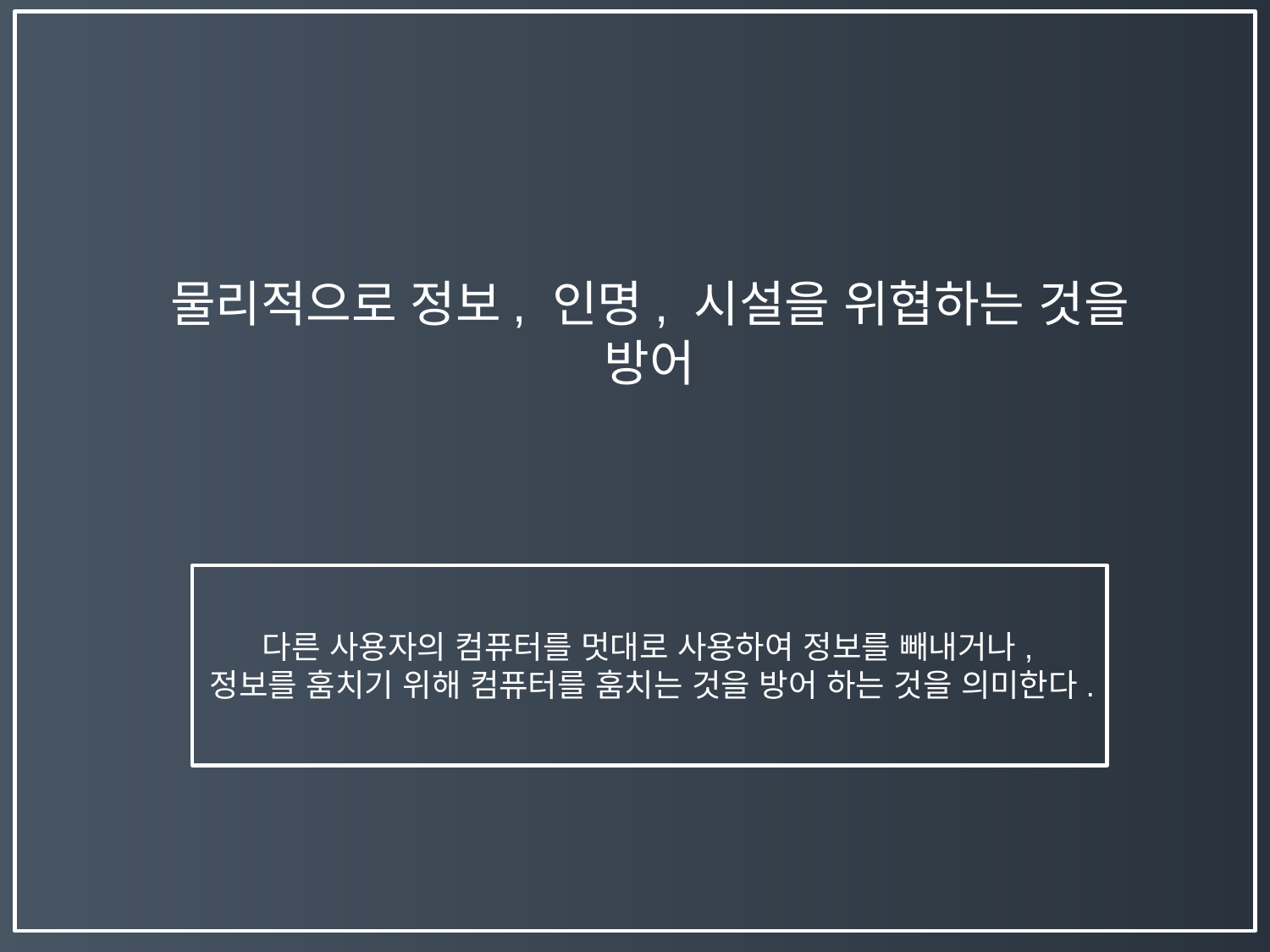

물리적으로 정보, 인명, 시설을 위협하는 것을 방어

다른 사용자의 컴퓨터를 멋대로 사용하여 정보를 빼내거나,
정보를 훔치기 위해 컴퓨터를 훔치는 것을 방어 하는 것을 의미한다.